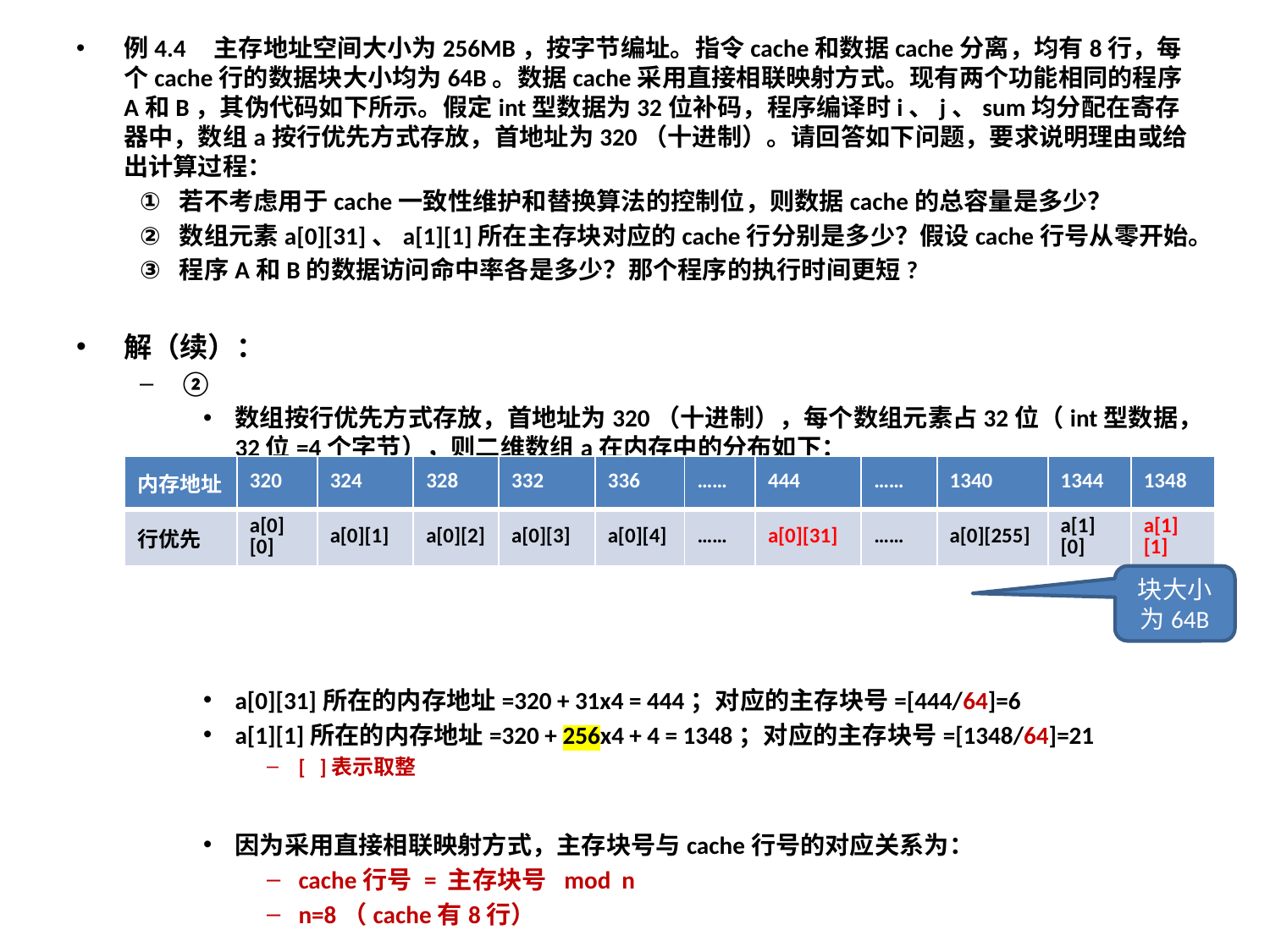

例4.4    主存地址空间大小为256MB，按字节编址。指令cache和数据cache分离，均有8行，每个cache行的数据块大小均为64B。数据cache采用直接相联映射方式。现有两个功能相同的程序A和B，其伪代码如下所示。假定int型数据为32位补码，程序编译时i、j、sum均分配在寄存器中，数组a按行优先方式存放，首地址为320（十进制）。请回答如下问题，要求说明理由或给出计算过程：
若不考虑用于cache一致性维护和替换算法的控制位，则数据cache的总容量是多少？
数组元素a[0][31]、a[1][1]所在主存块对应的cache行分别是多少？假设cache行号从零开始。
程序A和B的数据访问命中率各是多少？那个程序的执行时间更短?

解（续）：
②
数组按行优先方式存放，首地址为320（十进制），每个数组元素占32位（int型数据，32位=4个字节），则二维数组a在内存中的分布如下：

a[0][31]所在的内存地址=320 + 31x4 = 444；对应的主存块号=[444/64]=6
a[1][1]所在的内存地址=320 + 256x4 + 4 = 1348；对应的主存块号=[1348/64]=21
[   ]表示取整

因为采用直接相联映射方式，主存块号与cache行号的对应关系为：
cache行号 = 主存块号  mod  n
n=8（cache有8行）

a[0][31]所在主存块对应的cache行是：6 mod 8 = 6
a[1][1]所在主存块对应的cache行是：21 mod 8 = 5
| 内存地址 | 320 | 324 | 328 | 332 | 336 | …… | 444 | …… | 1340 | 1344 | 1348 |
| --- | --- | --- | --- | --- | --- | --- | --- | --- | --- | --- | --- |
| 行优先 | a[0][0] | a[0][1] | a[0][2] | a[0][3] | a[0][4] | …… | a[0][31] | …… | a[0][255] | a[1][0] | a[1][1] |
块大小为64B